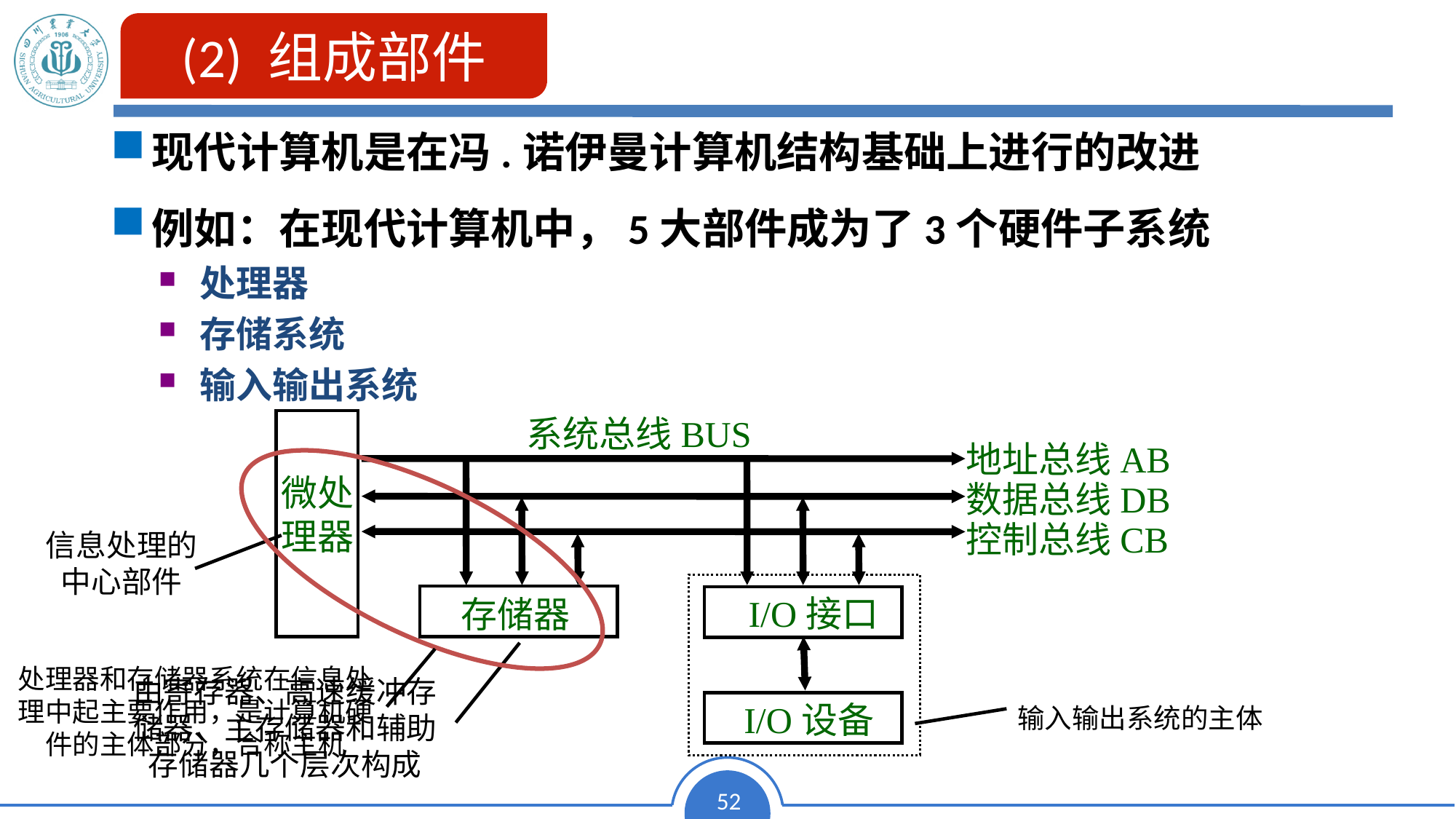

(2) 组成部件
现代计算机是在冯.诺伊曼计算机结构基础上进行的改进
例如：在现代计算机中，5大部件成为了3个硬件子系统
处理器
存储系统
输入输出系统
系统总线BUS

地址总线AB

微处理器
数据总线DB

控制总线CB

I/O接口
存储器

I/O设备

信息处理的中心部件

处理器和存储器系统在信息处理中起主要作用，是计算机硬件的主体部分，合称主机
输入输出系统的主体
由寄存器、高速缓冲存储器、主存储器和辅助存储器几个层次构成